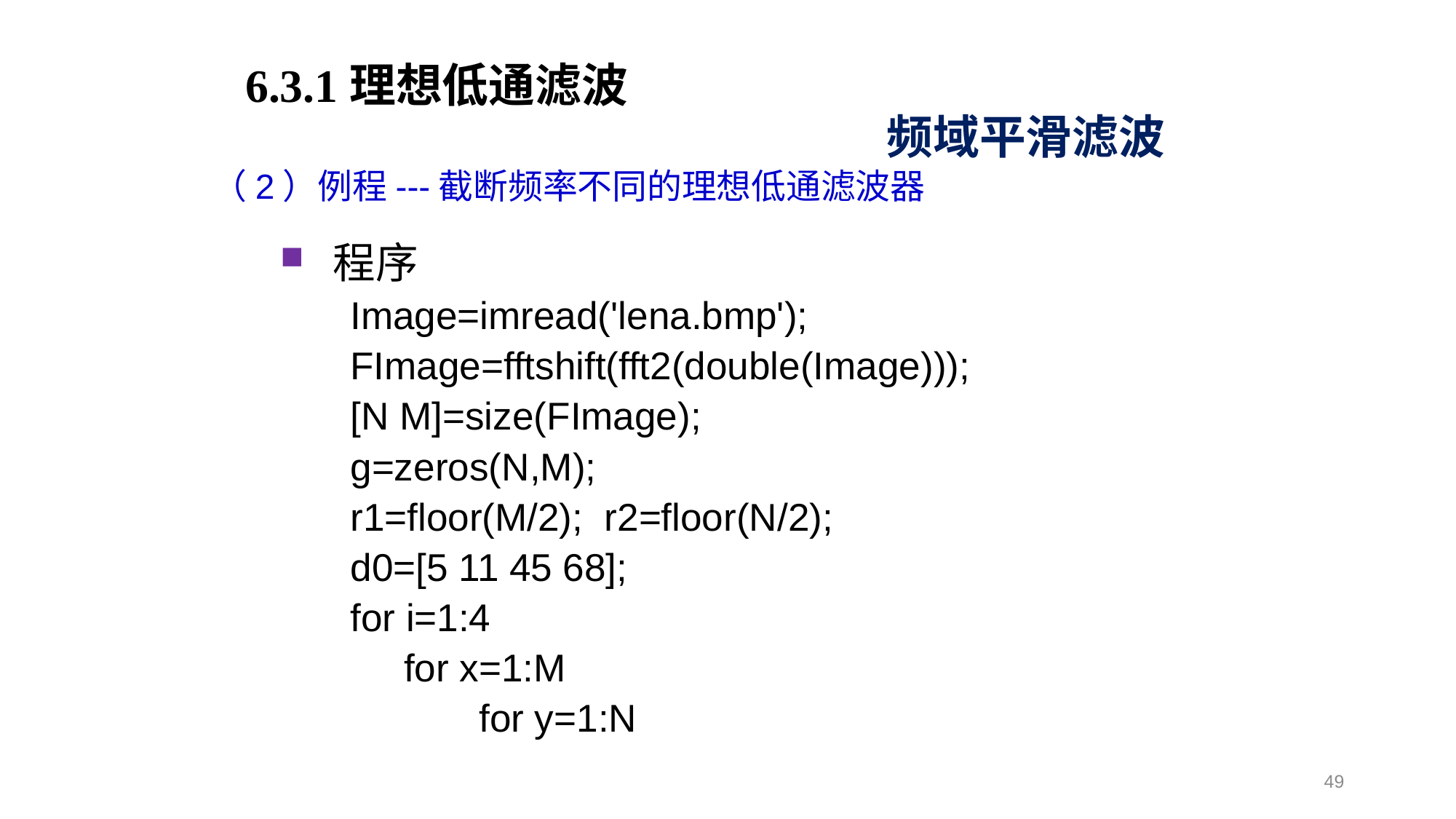

6.3.1理想低通滤波
频域平滑滤波
（2）例程---截断频率不同的理想低通滤波器
程序
Image=imread('lena.bmp');
FImage=fftshift(fft2(double(Image)));
[N M]=size(FImage);
g=zeros(N,M);
r1=floor(M/2);  r2=floor(N/2);
d0=[5 11 45 68];
for i=1:4
     for x=1:M
            for y=1:N

49